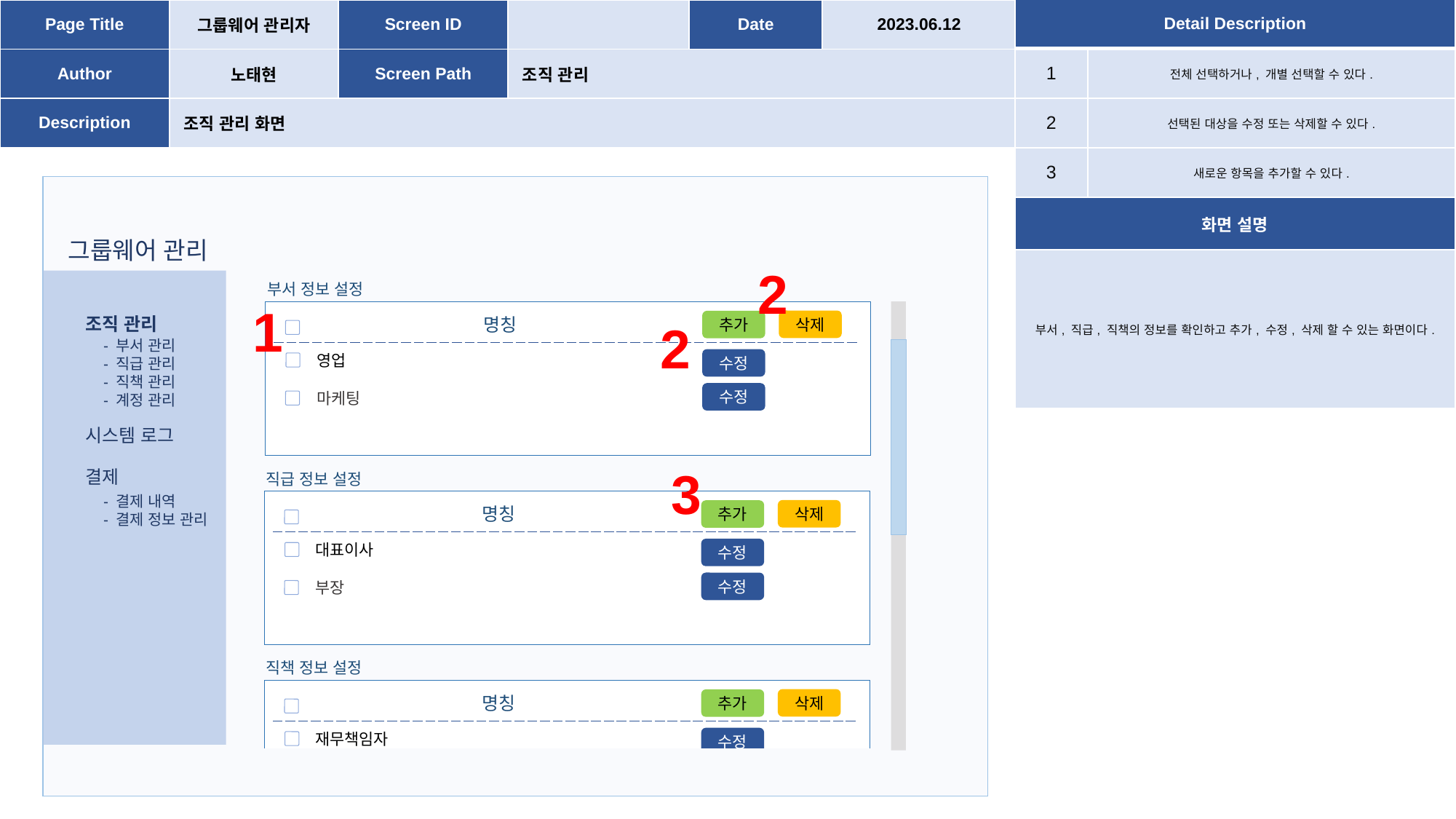

| Page Title | 그룹웨어 관리자 | Screen ID |  | Date | 2023.06.12 |
| --- | --- | --- | --- | --- | --- |
| Author | 노태현 | Screen Path | 조직 관리 |  |  |
| Description | 조직 관리 화면 |  |  |  |  |
| Detail Description |  |
| --- | --- |
| 1 | 전체 선택하거나, 개별 선택할 수 있다. |
| 2 | 선택된 대상을 수정 또는 삭제할 수 있다. |
| 3 | 새로운 항목을 추가할 수 있다. |
| 화면 설명 |  |
| 부서, 직급, 직책의 정보를 확인하고 추가, 수정, 삭제 할 수 있는 화면이다. |  |

그룹웨어 관리
2

조직 관리

시스템 로그

결제

부서 정보 설정

      명칭
삭제
추가

영업

마케팅

수정
수정
1

2
- 부서 관리
- 직급 관리
- 직책 관리
- 계정 관리

3
직급 정보 설정

      명칭
삭제
추가

대표이사

부장

수정
수정
- 결제 내역
- 결제 정보 관리

직책 정보 설정

      명칭
삭제
추가

재무책임자

수정
수정